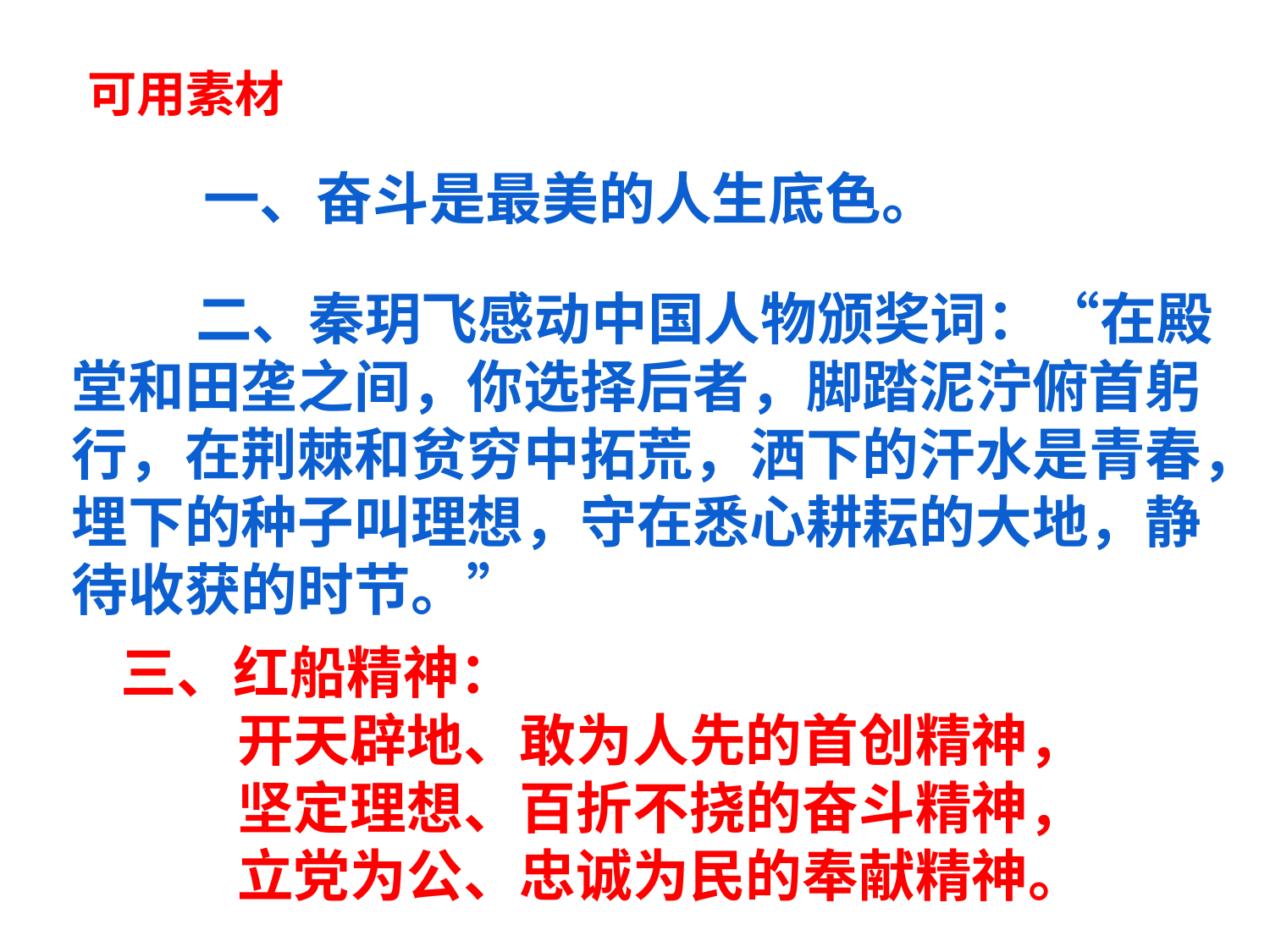

可用素材
          一、奋斗是最美的人生底色。
         二、秦玥飞感动中国人物颁奖词：“在殿堂和田垄之间，你选择后者，脚踏泥泞俯首躬行，在荆棘和贫穷中拓荒，洒下的汗水是青春，埋下的种子叫理想，守在悉心耕耘的大地，静待收获的时节。”
三、红船精神：
        开天辟地、敢为人先的首创精神，
        坚定理想、百折不挠的奋斗精神，
        立党为公、忠诚为民的奉献精神。